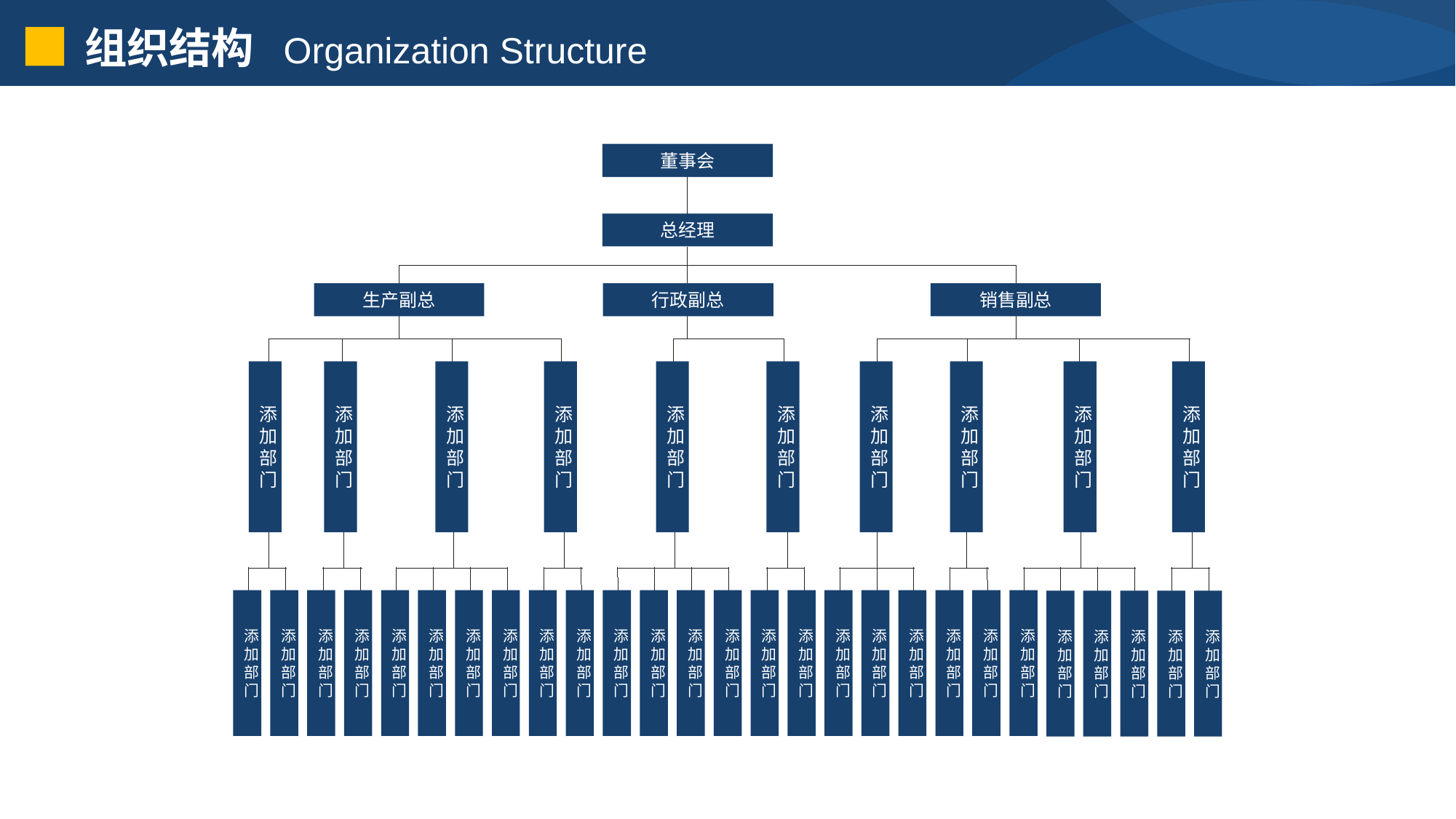

组织结构  Organization Structure

董事会

总经理

生产副总
行政副总
销售副总

添加部门
添加部门
添加部门
添加部门
添加部门
添加部门
添加部门
添加部门
添加部门
添加部门

添加部门
添加部门
添加部门
添加部门
添加部门
添加部门
添加部门
添加部门
添加部门
添加部门
添加部门
添加部门
添加部门
添加部门
添加部门
添加部门
添加部门
添加部门
添加部门
添加部门
添加部门
添加部门
添加部门
添加部门
添加部门
添加部门
添加部门